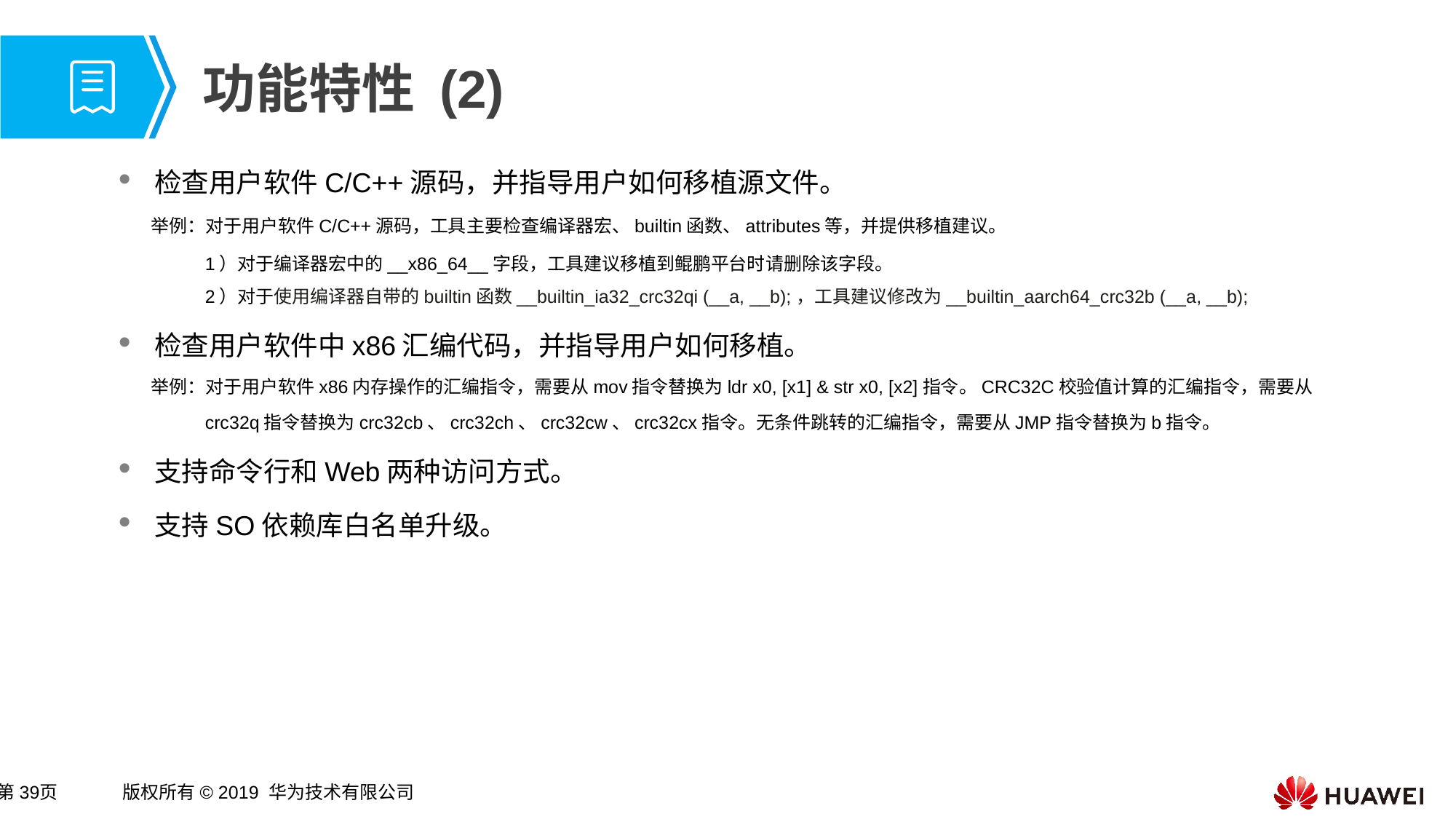

# 功能特性 (2)
检查用户软件C/C++源码，并指导用户如何移植源文件。
       举例：对于用户软件C/C++源码，工具主要检查编译器宏、builtin函数、attributes等，并提供移植建议。
                 1）对于编译器宏中的__x86_64__字段，工具建议移植到鲲鹏平台时请删除该字段。
                 2）对于使用编译器自带的builtin函数__builtin_ia32_crc32qi (__a, __b);，工具建议修改为__builtin_aarch64_crc32b (__a, __b);
检查用户软件中x86汇编代码，并指导用户如何移植。
       举例：对于用户软件x86内存操作的汇编指令，需要从mov指令替换为ldr x0, [x1] & str x0, [x2]指令。CRC32C校验值计算的汇编指令，需要从
                 crc32q指令替换为crc32cb、crc32ch、crc32cw、crc32cx指令。无条件跳转的汇编指令，需要从JMP指令替换为b指令。
支持命令行和Web两种访问方式。
支持SO依赖库白名单升级。